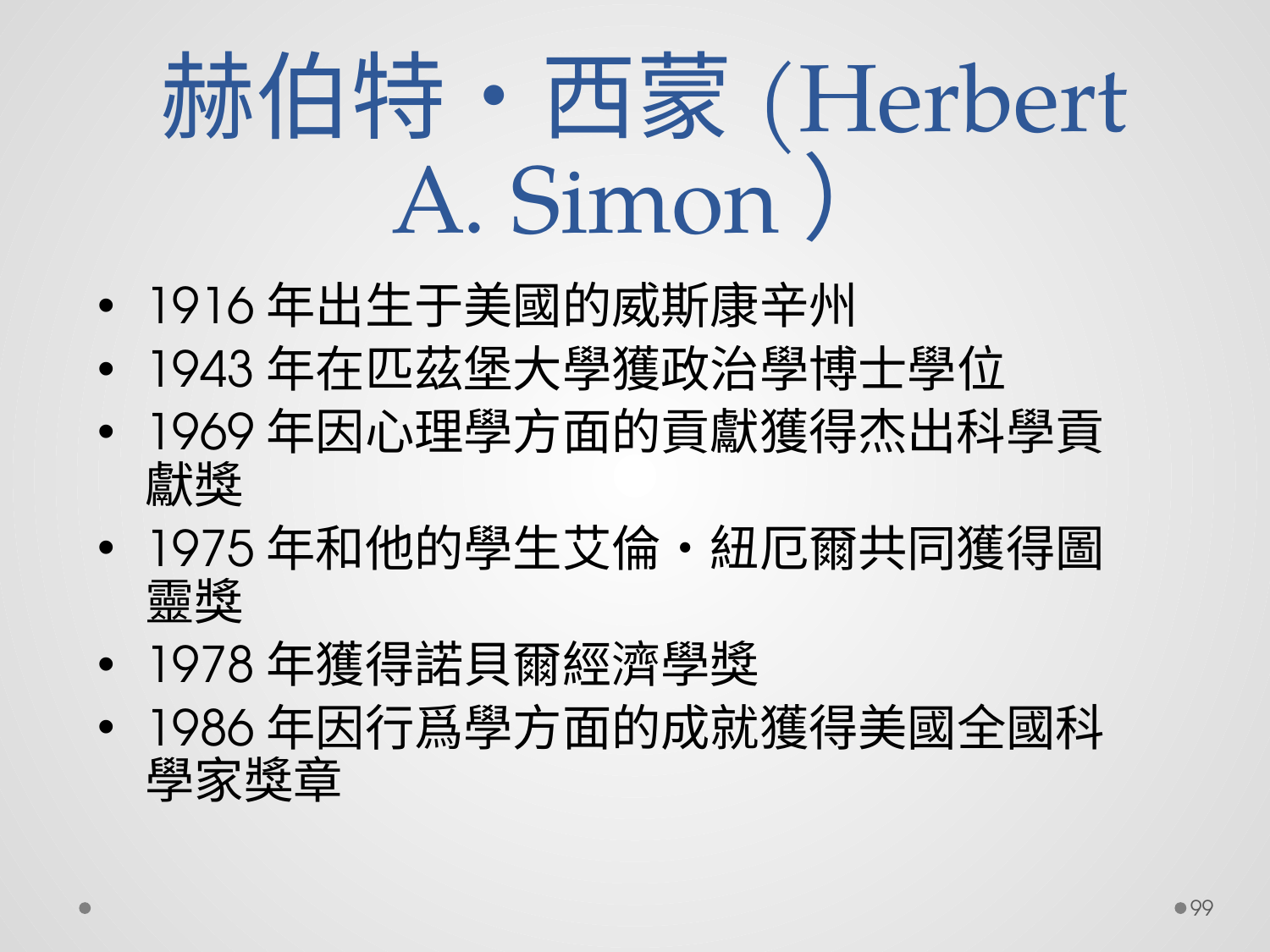

# 赫伯特•西蒙(Herbert A. Simon）
1916年出生于美國的威斯康辛州
1943年在匹茲堡大學獲政治學博士學位
1969年因心理學方面的貢獻獲得杰出科學貢獻獎
1975年和他的學生艾倫•紐厄爾共同獲得圖靈獎
1978年獲得諾貝爾經濟學獎
1986年因行爲學方面的成就獲得美國全國科學家獎章
99